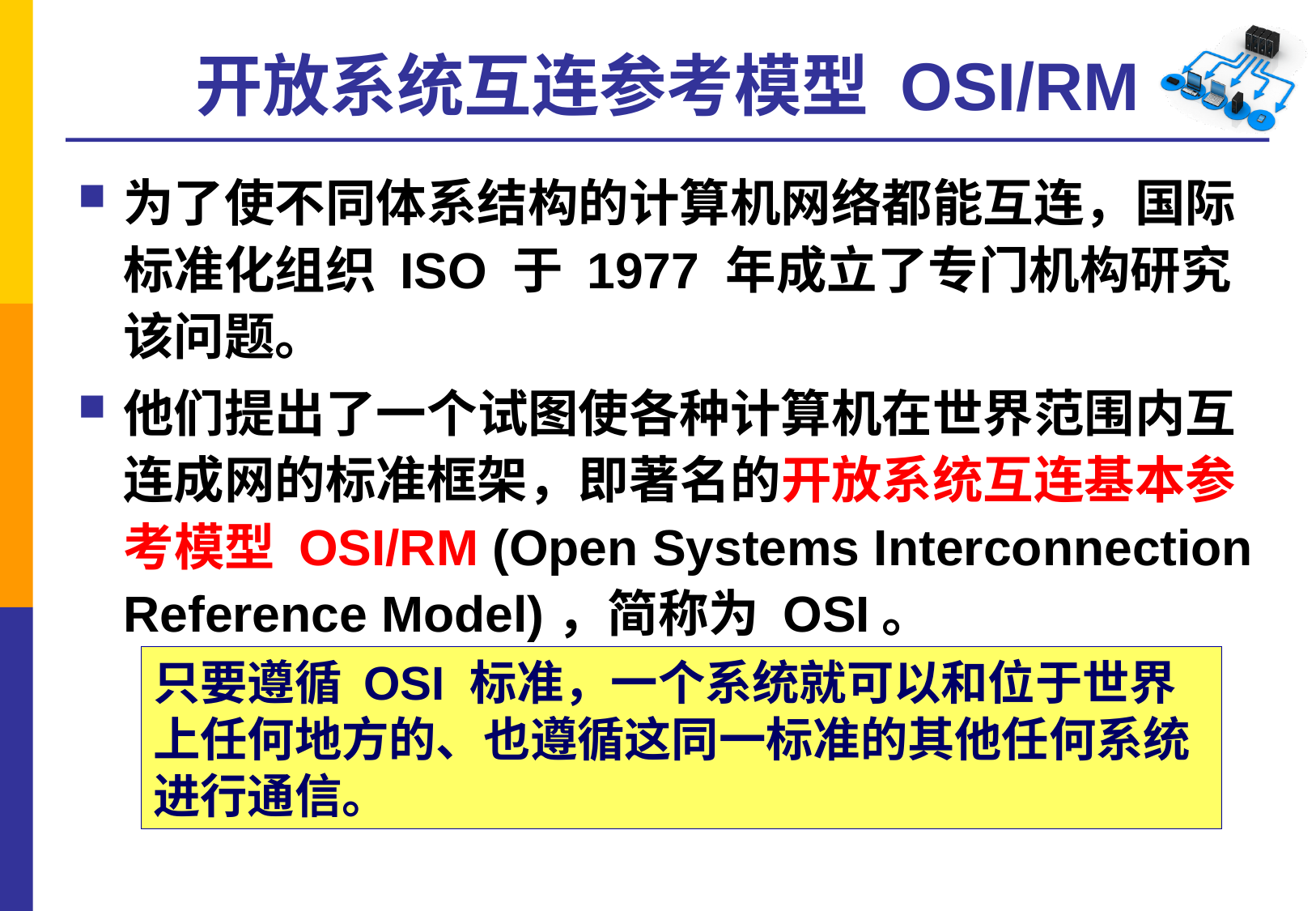

# 开放系统互连参考模型 OSI/RM
为了使不同体系结构的计算机网络都能互连，国际标准化组织 ISO 于 1977 年成立了专门机构研究该问题。
他们提出了一个试图使各种计算机在世界范围内互连成网的标准框架，即著名的开放系统互连基本参考模型 OSI/RM (Open Systems Interconnection Reference Model)，简称为 OSI。
只要遵循 OSI 标准，一个系统就可以和位于世界上任何地方的、也遵循这同一标准的其他任何系统进行通信。